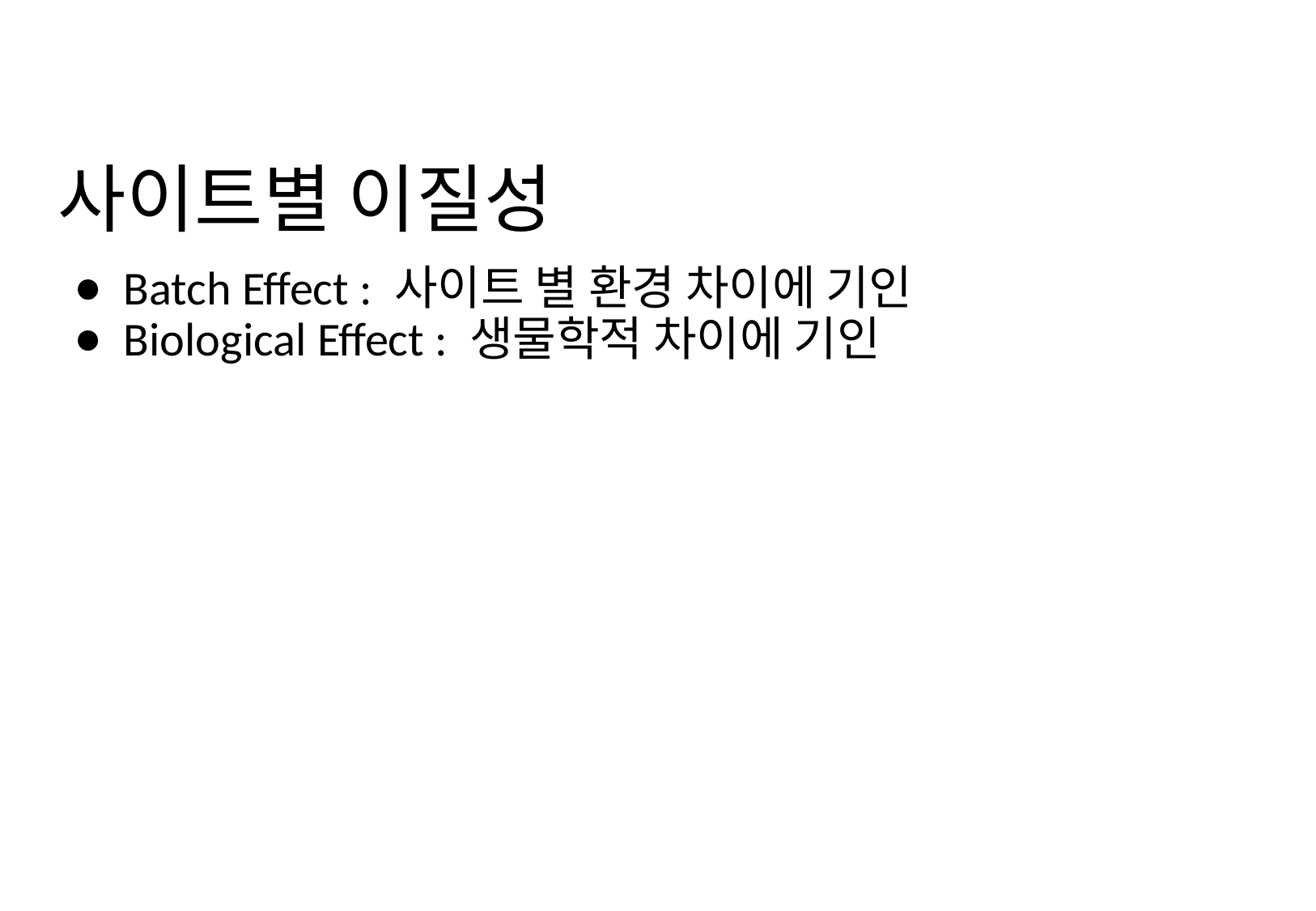

# 사이트별 이질성
Batch Effect : 사이트 별 환경 차이에 기인
Biological Effect : 생물학적 차이에 기인